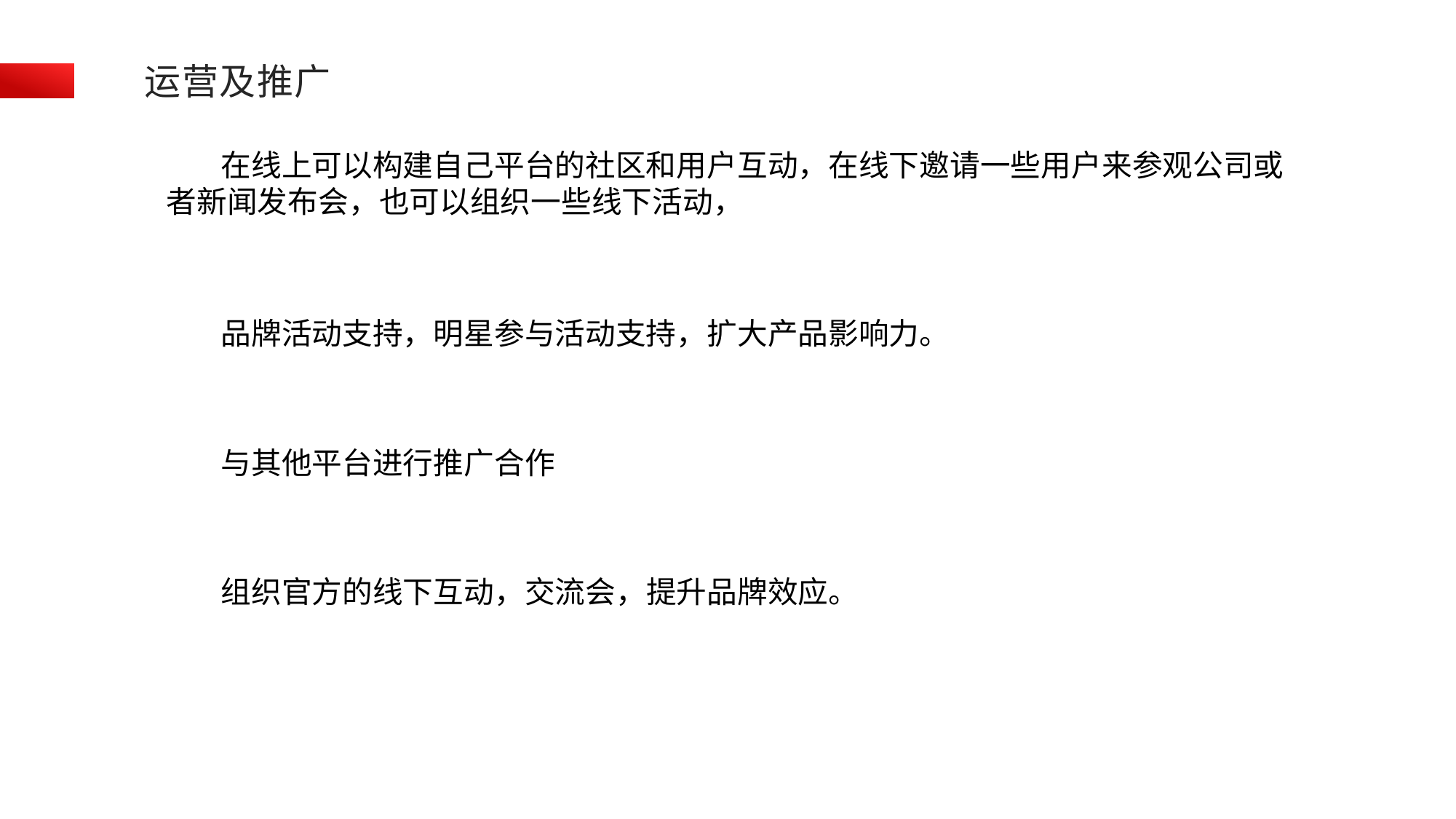

运营及推广

       在线上可以构建自己平台的社区和用户互动，在线下邀请一些用户来参观公司或者新闻发布会，也可以组织一些线下活动，
       品牌活动支持，明星参与活动支持，扩大产品影响力。
       与其他平台进行推广合作
       组织官方的线下互动，交流会，提升品牌效应。